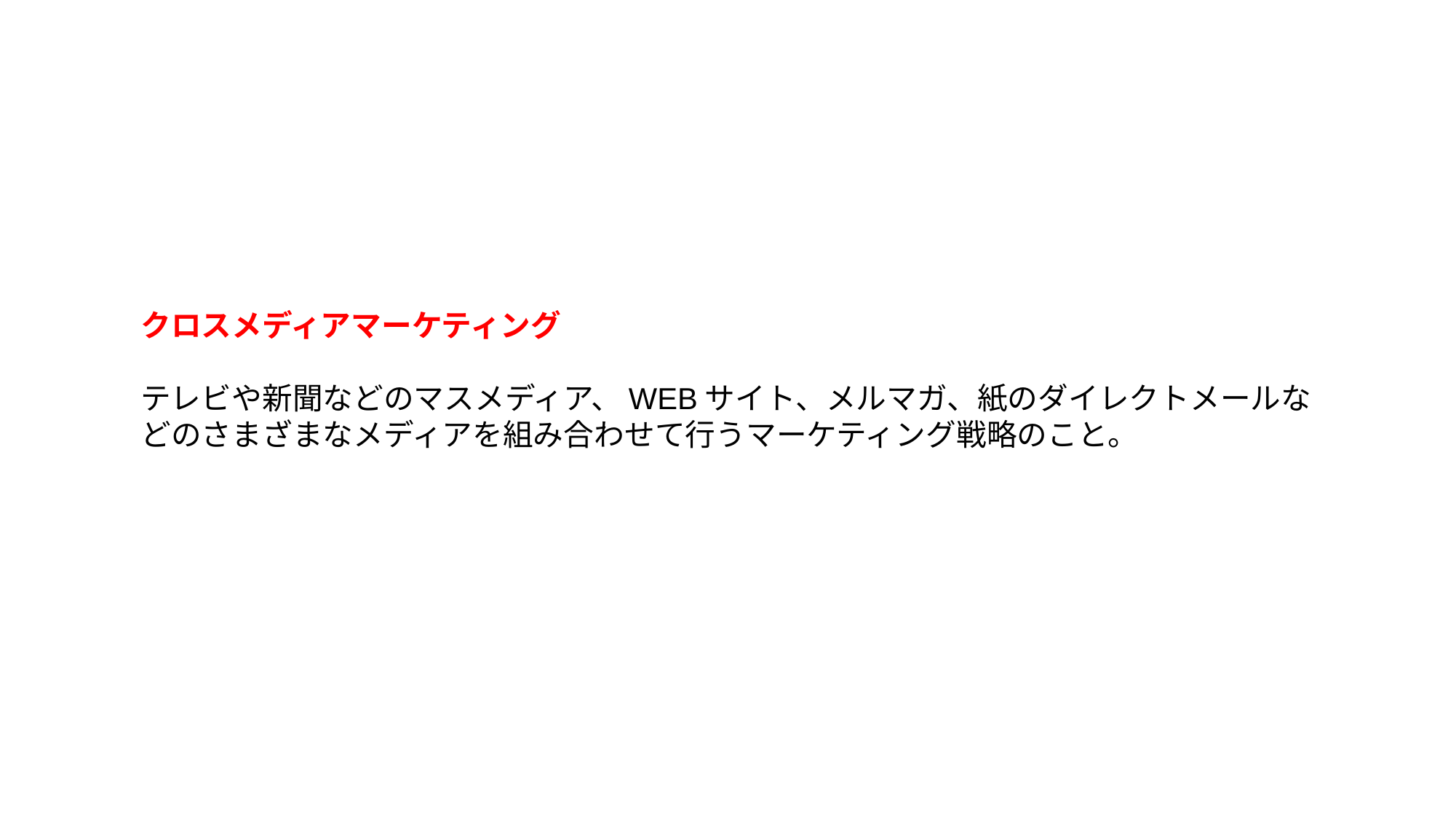

クロスメディアマーケティング

テレビや新聞などのマスメディア、WEBサイト、メルマガ、紙のダイレクトメールなどのさまざまなメディアを組み合わせて行うマーケティング戦略のこと。